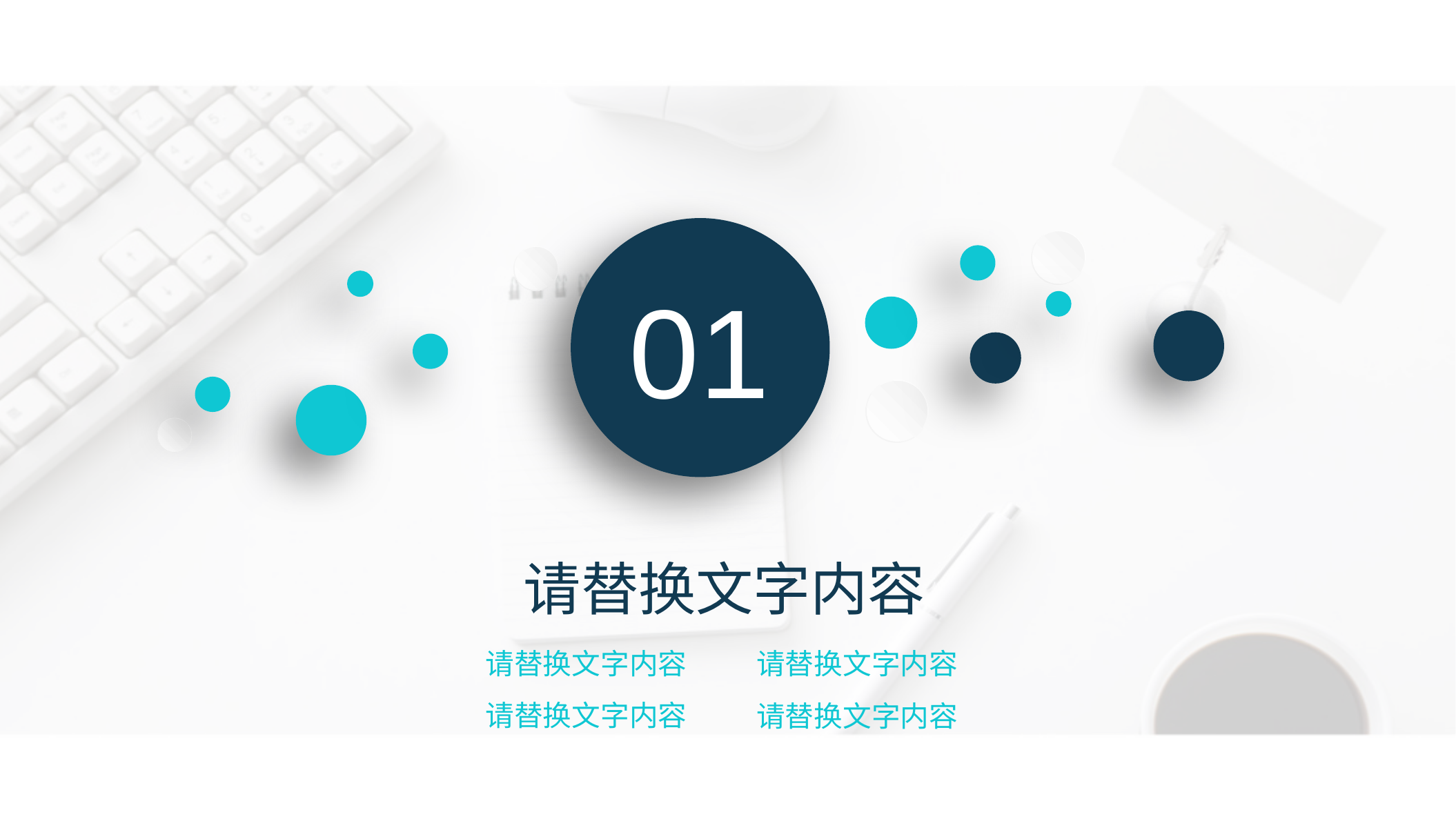

01

请替换文字内容
请替换文字内容
请替换文字内容
请替换文字内容
请替换文字内容